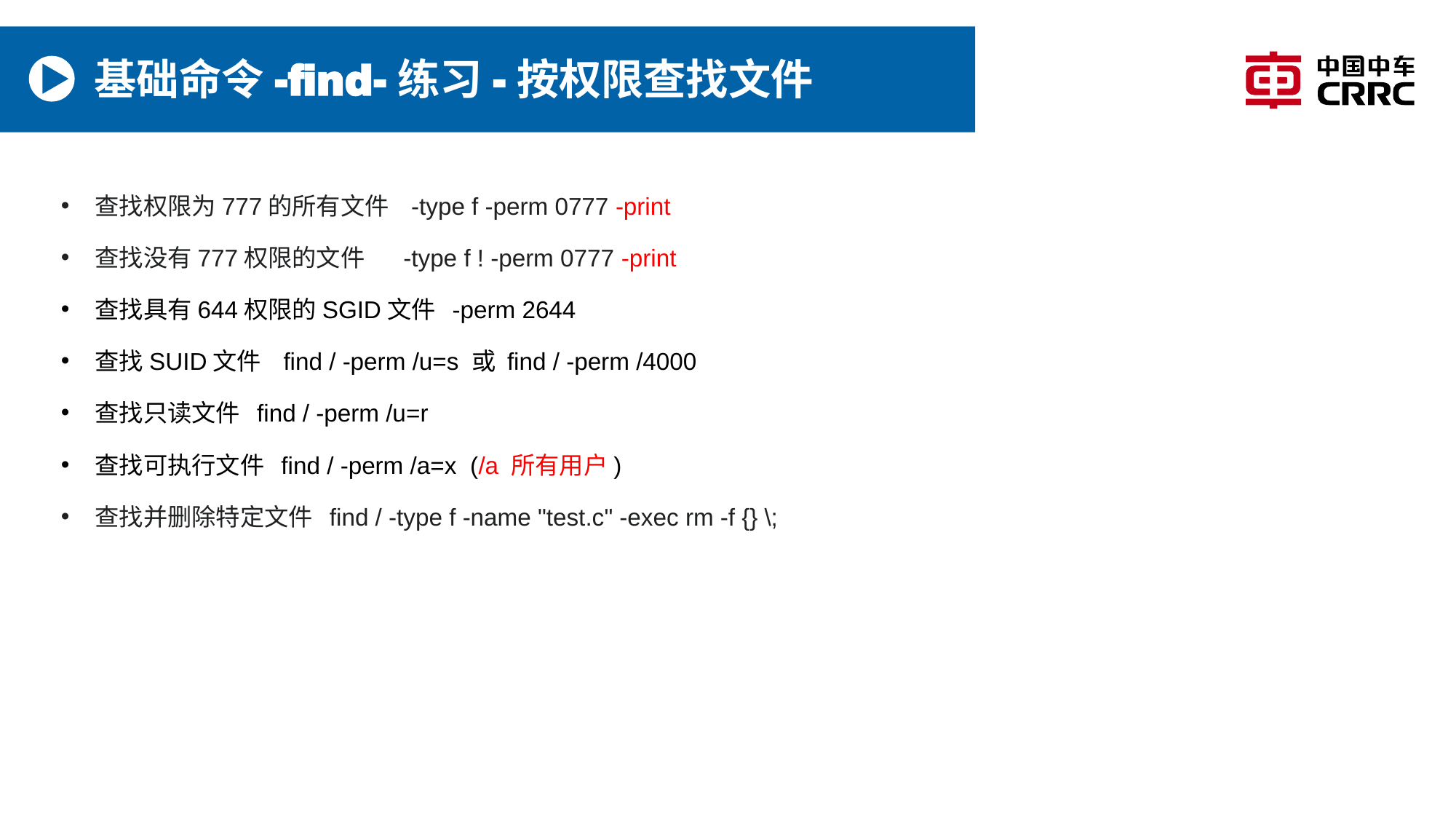

# 基础命令-find-练习-按权限查找文件
查找权限为777的所有文件   -type f -perm 0777 -print
查找没有777权限的文件      -type f ! -perm 0777 -print
查找具有644权限的SGID文件  -perm 2644
查找SUID文件   find / -perm /u=s 或 find / -perm /4000
查找只读文件  find / -perm /u=r
查找可执行文件  find / -perm /a=x  (/a 所有用户)
查找并删除特定文件  find / -type f -name "test.c" -exec rm -f {} \;
5